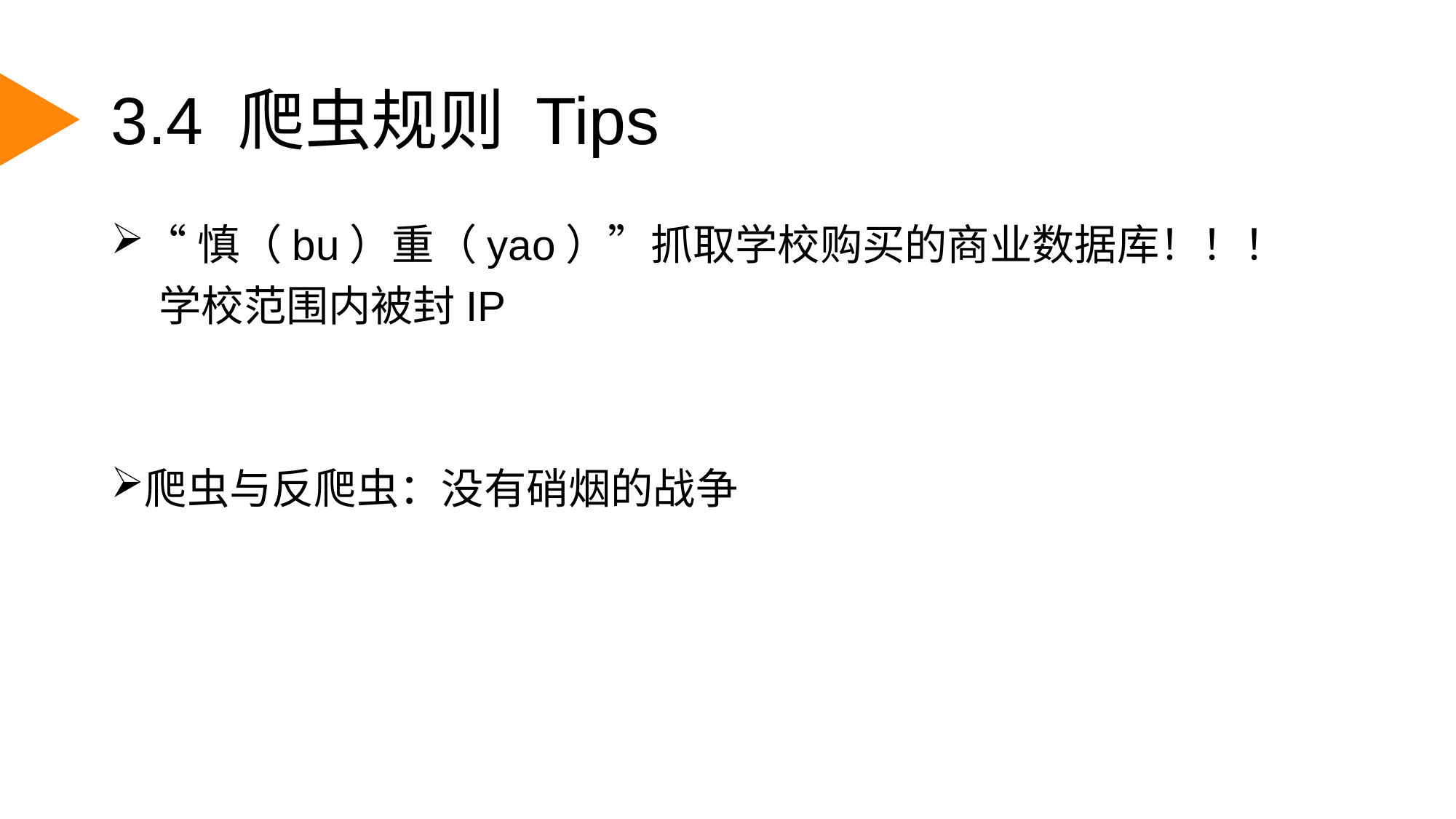

# 3.4 爬虫规则 Tips

“慎（bu）重（yao）”抓取学校购买的商业数据库！！！
    学校范围内被封IP

爬虫与反爬虫：没有硝烟的战争